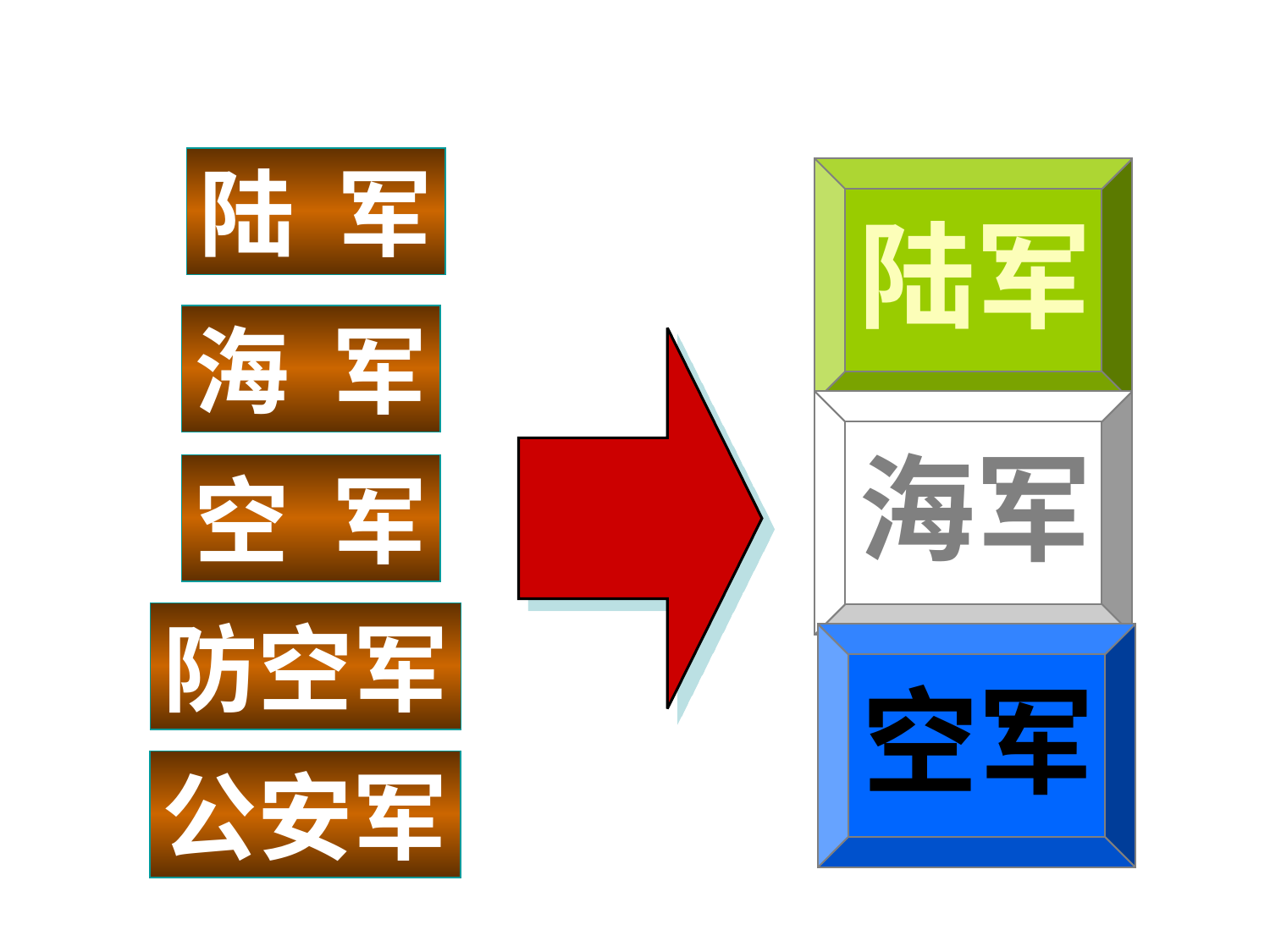

陆  军
海  军
空  军
防空军
公安军

陆军

海军

空军